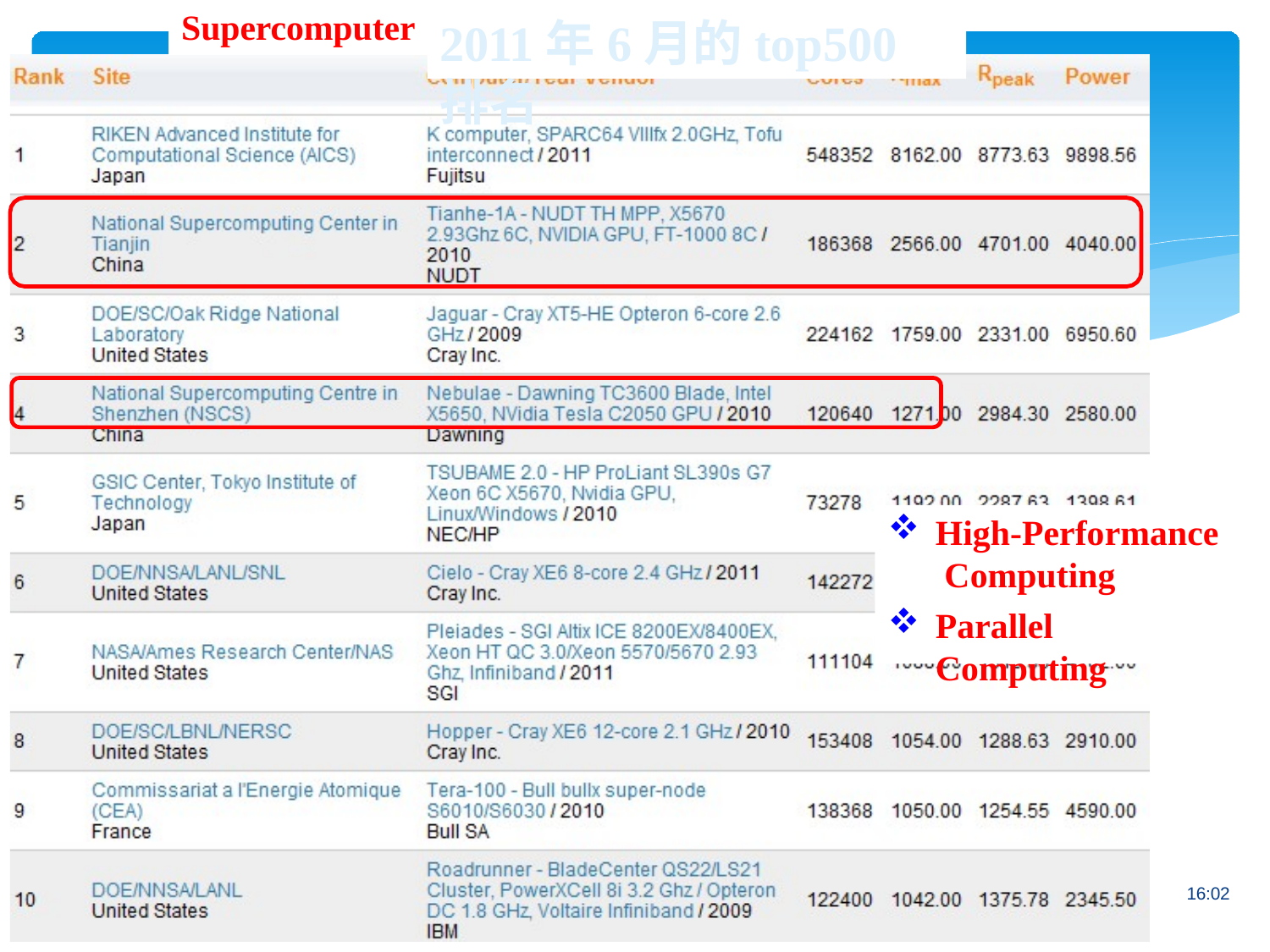

Supercomputer

# 2011年6月的top500排名

High-Performance  Computing
Parallel Computing
16:02
10
10